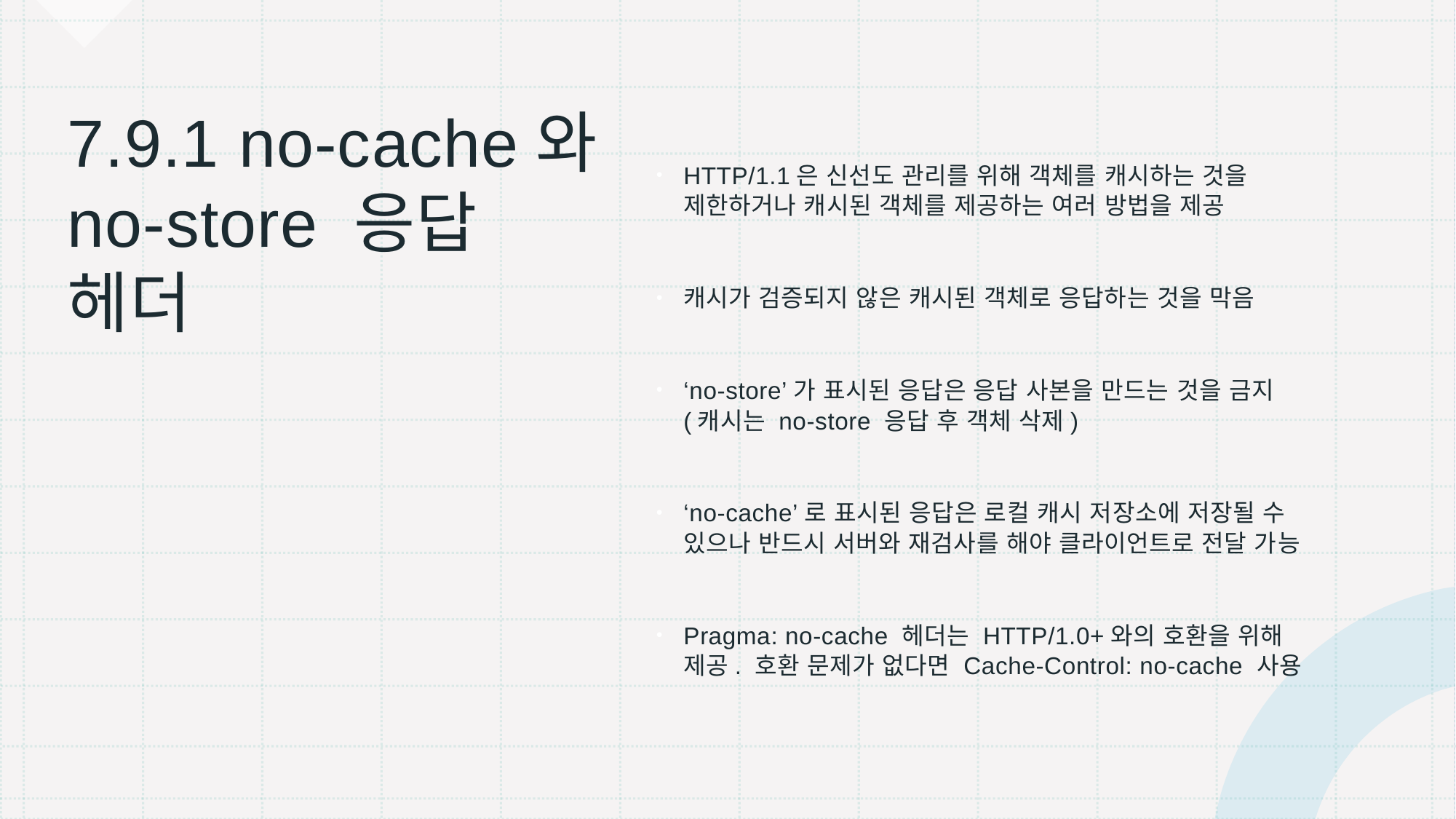

HTTP/1.1은 신선도 관리를 위해 객체를 캐시하는 것을 제한하거나 캐시된 객체를 제공하는 여러 방법을 제공

캐시가 검증되지 않은 캐시된 객체로 응답하는 것을 막음

‘no-store’가 표시된 응답은 응답 사본을 만드는 것을 금지
(캐시는 no-store 응답 후 객체 삭제)

‘no-cache’로 표시된 응답은 로컬 캐시 저장소에 저장될 수 있으나 반드시 서버와 재검사를 해야 클라이언트로 전달 가능

Pragma: no-cache 헤더는 HTTP/1.0+와의 호환을 위해 제공. 호환 문제가 없다면 Cache-Control: no-cache 사용
# 7.9.1 no-cache와 no-store 응답 헤더